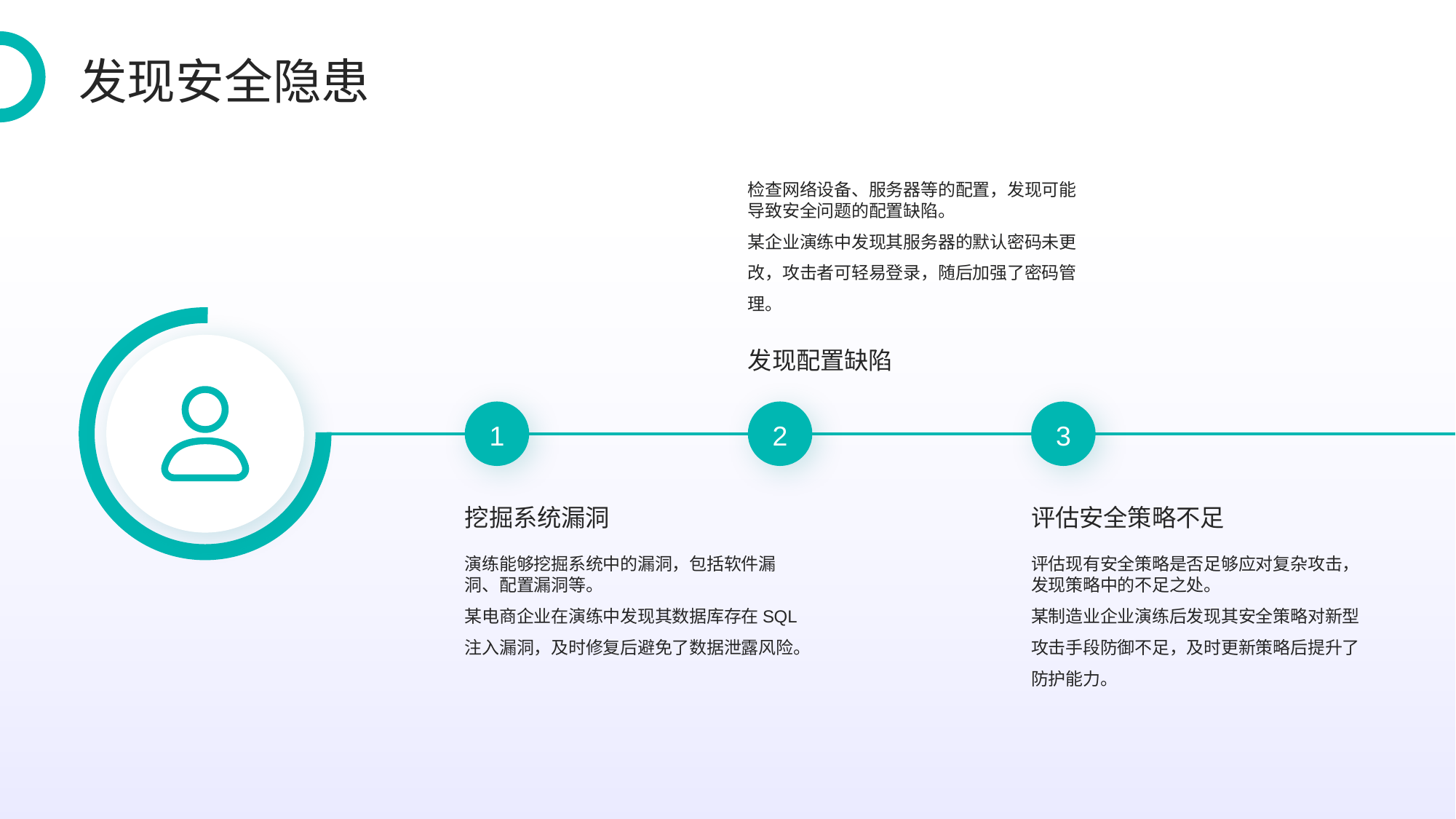

发现安全隐患
检查网络设备、服务器等的配置，发现可能导致安全问题的配置缺陷。
某企业演练中发现其服务器的默认密码未更改，攻击者可轻易登录，随后加强了密码管理。

发现配置缺陷

1
2
3
挖掘系统漏洞
评估安全策略不足
演练能够挖掘系统中的漏洞，包括软件漏洞、配置漏洞等。
某电商企业在演练中发现其数据库存在SQL注入漏洞，及时修复后避免了数据泄露风险。
评估现有安全策略是否足够应对复杂攻击，发现策略中的不足之处。
某制造业企业演练后发现其安全策略对新型攻击手段防御不足，及时更新策略后提升了防护能力。